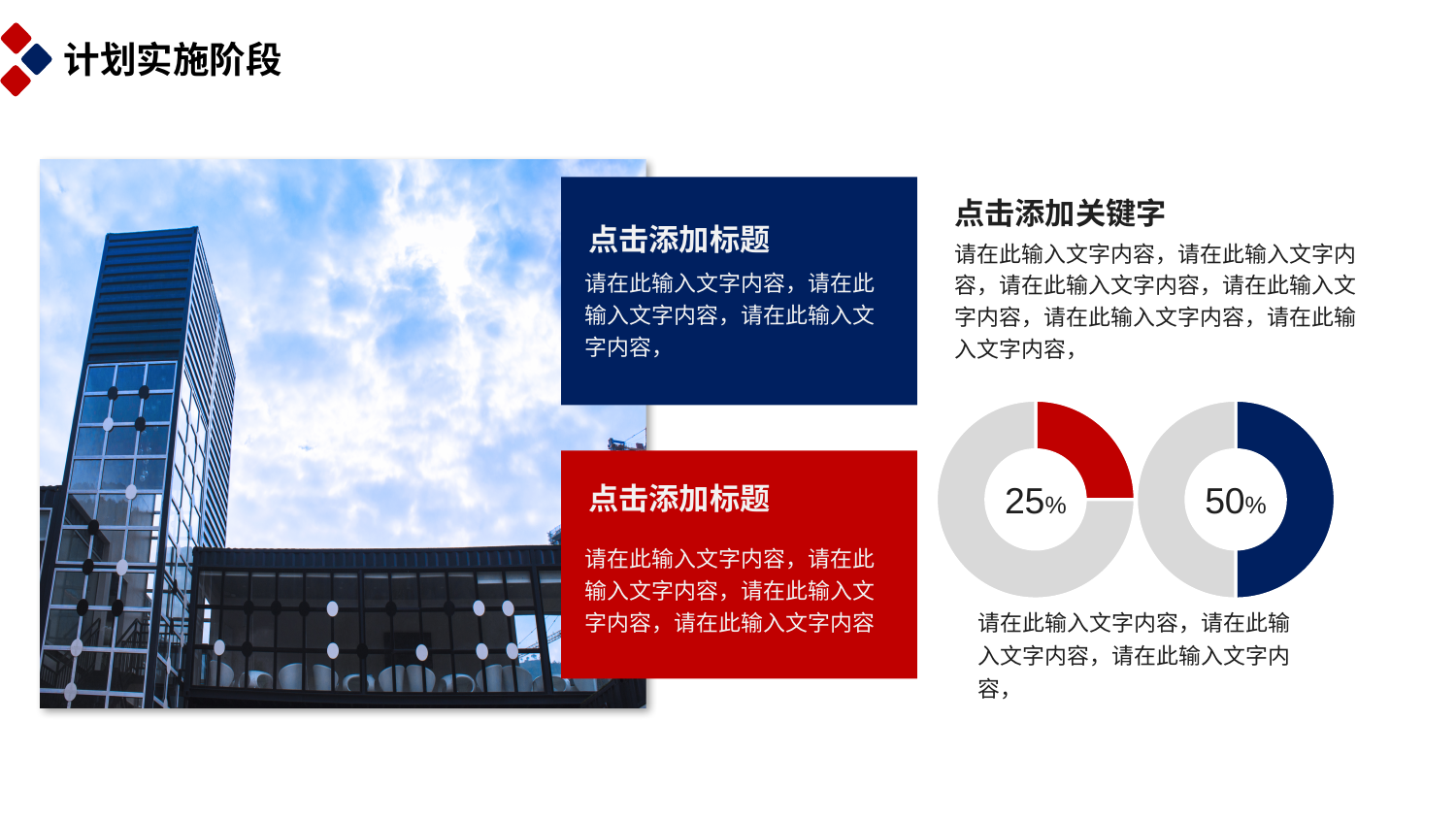

计划实施阶段

点击添加关键字
点击添加标题
请在此输入文字内容，请在此输入文字内容，请在此输入文字内容，请在此输入文字内容，请在此输入文字内容，请在此输入文字内容，
请在此输入文字内容，请在此输入文字内容，请在此输入文字内容，

### Chart

| Category | 列2 |
|---|---|
| A | 25.0 |
| 第二季度 | 75.0 |

### Chart

| Category | 列2 |
|---|---|
| A | 50.0 |
| B | 50.0 |
25%
50%
点击添加标题
请在此输入文字内容，请在此输入文字内容，请在此输入文字内容，请在此输入文字内容
请在此输入文字内容，请在此输入文字内容，请在此输入文字内容，